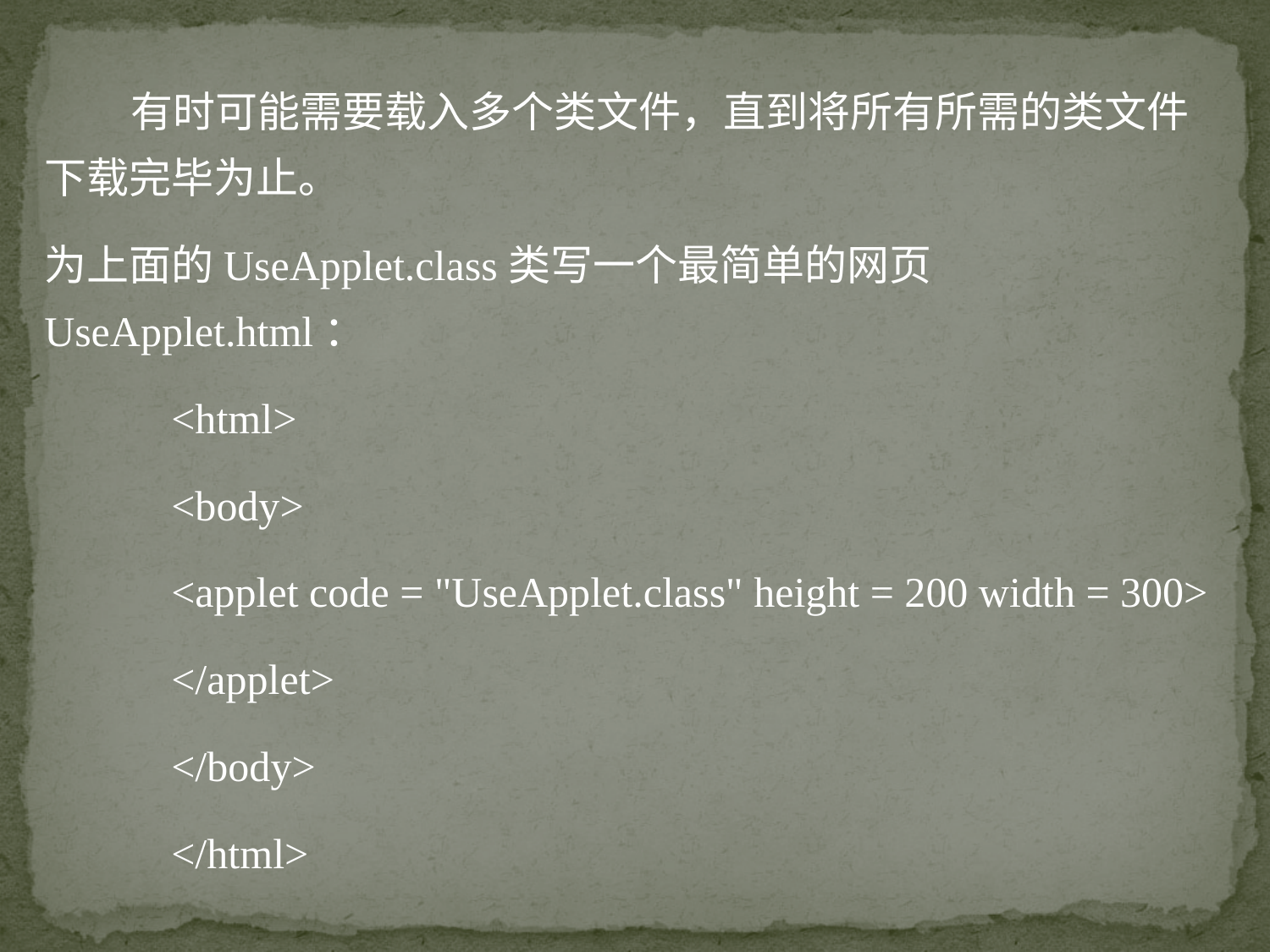

有时可能需要载入多个类文件，直到将所有所需的类文件下载完毕为止。
为上面的UseApplet.class类写一个最简单的网页UseApplet.html：
<html>
<body>
<applet code = "UseApplet.class" height = 200 width = 300>
</applet>
</body>
</html>